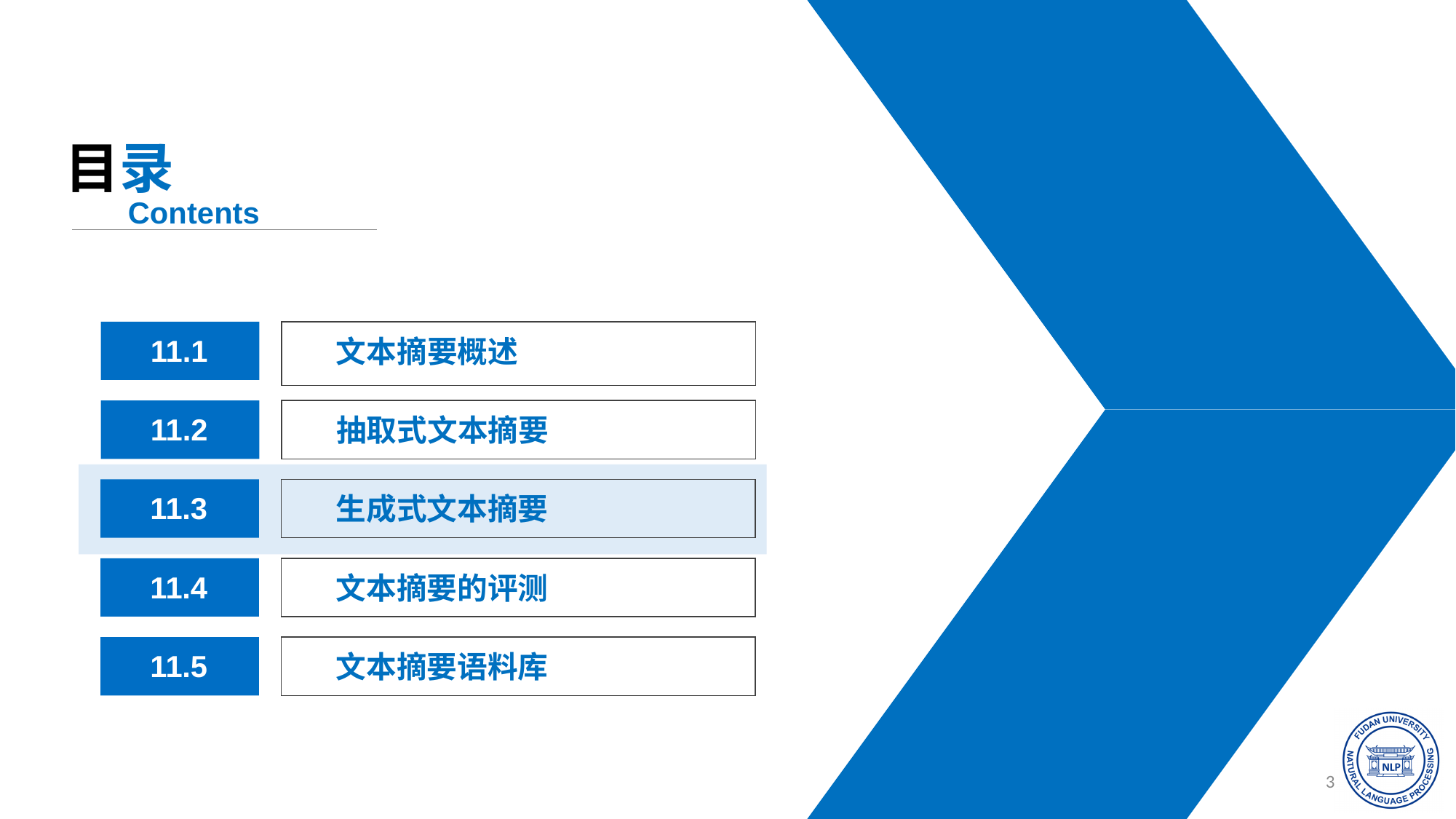

目录
Contents

文本摘要概述

11.1

11.2

抽取式文本摘要

11.3

生成式文本摘要

11.4

文本摘要的评测

11.5

文本摘要语料库
37